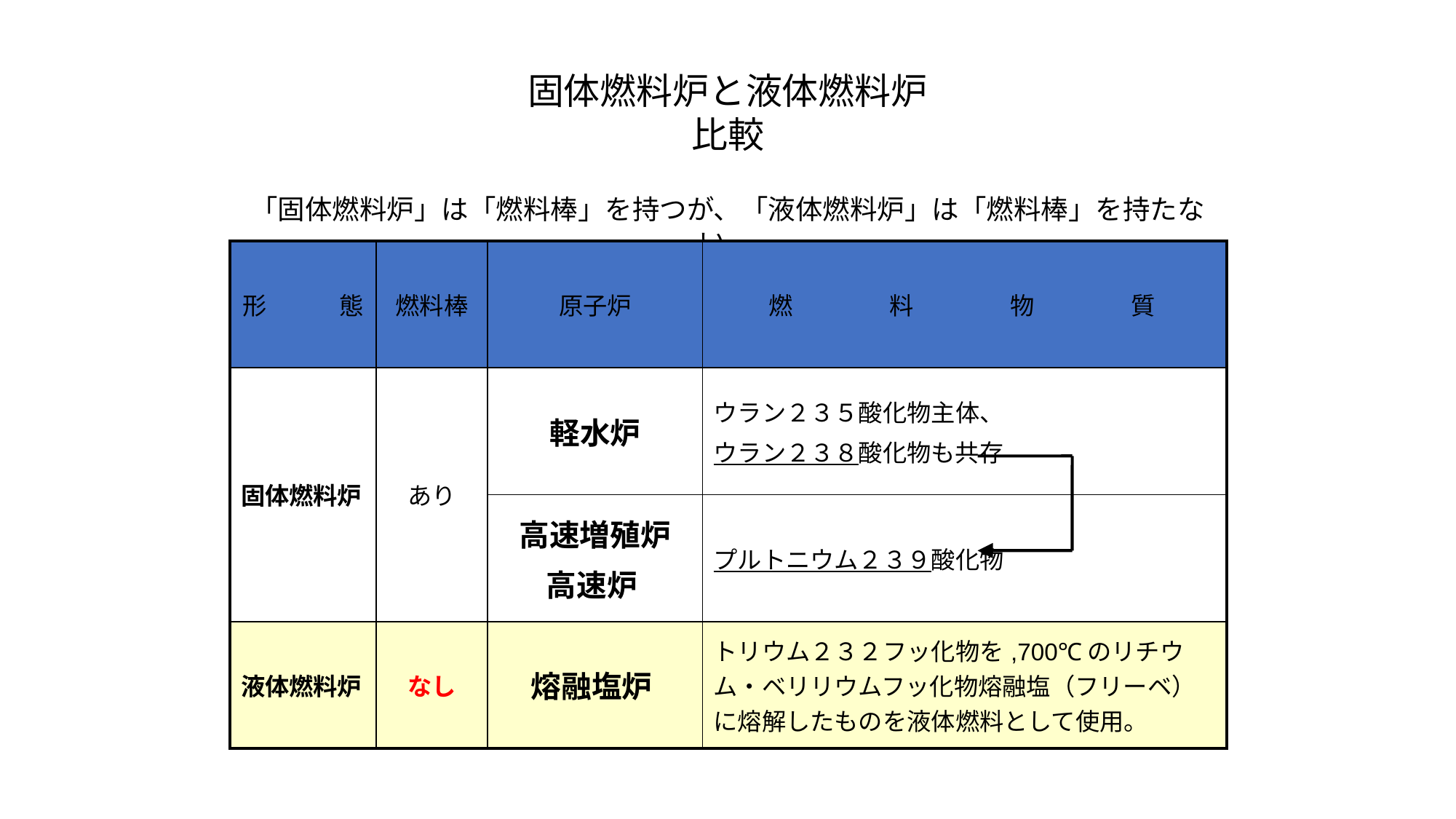

固体燃料炉と液体燃料炉
比較
「固体燃料炉」は「燃料棒」を持つが、「液体燃料炉」は「燃料棒」を持たない。
| 形　　　態 | 燃料棒 | 原子炉 | 燃　　　　料　　　　物　　　　質 |
| --- | --- | --- | --- |
| 固体燃料炉 | あり | 軽水炉 | ウラン２３５酸化物主体、 ウラン２３８酸化物も共存 |
|  |  | 高速増殖炉 高速炉 | プルトニウム２３９酸化物 |
| 液体燃料炉 | なし | 熔融塩炉 | トリウム２３２フッ化物を,700℃のリチウム・ベリリウムフッ化物熔融塩（フリーベ）に熔解したものを液体燃料として使用。 |